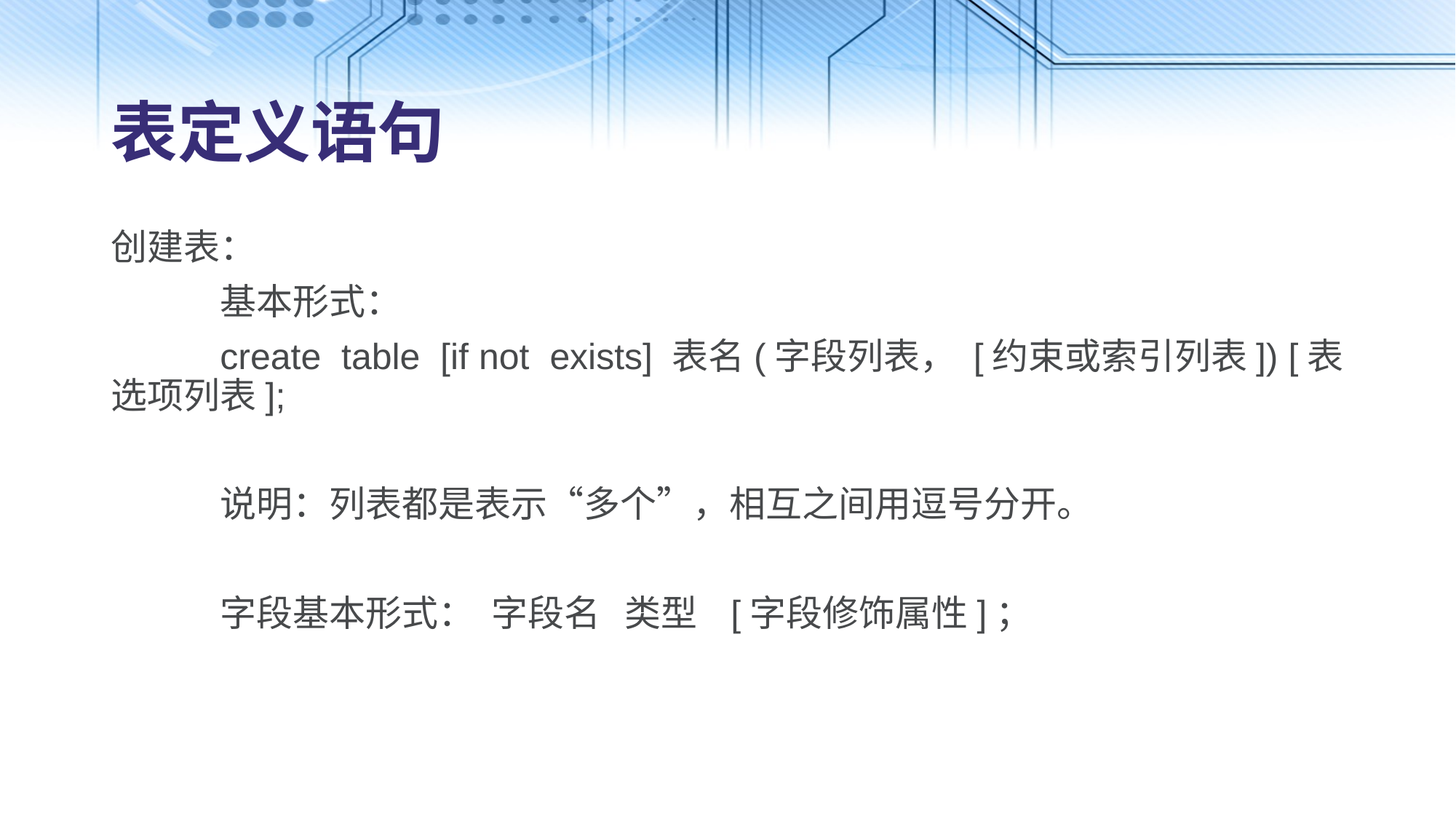

# 表定义语句
创建表：
 	基本形式：
	create  table  [if not  exists] 表名(字段列表， [约束或索引列表]) [表选项列表];

	说明：列表都是表示“多个”，相互之间用逗号分开。

	字段基本形式：  字段名   类型   [字段修饰属性]；